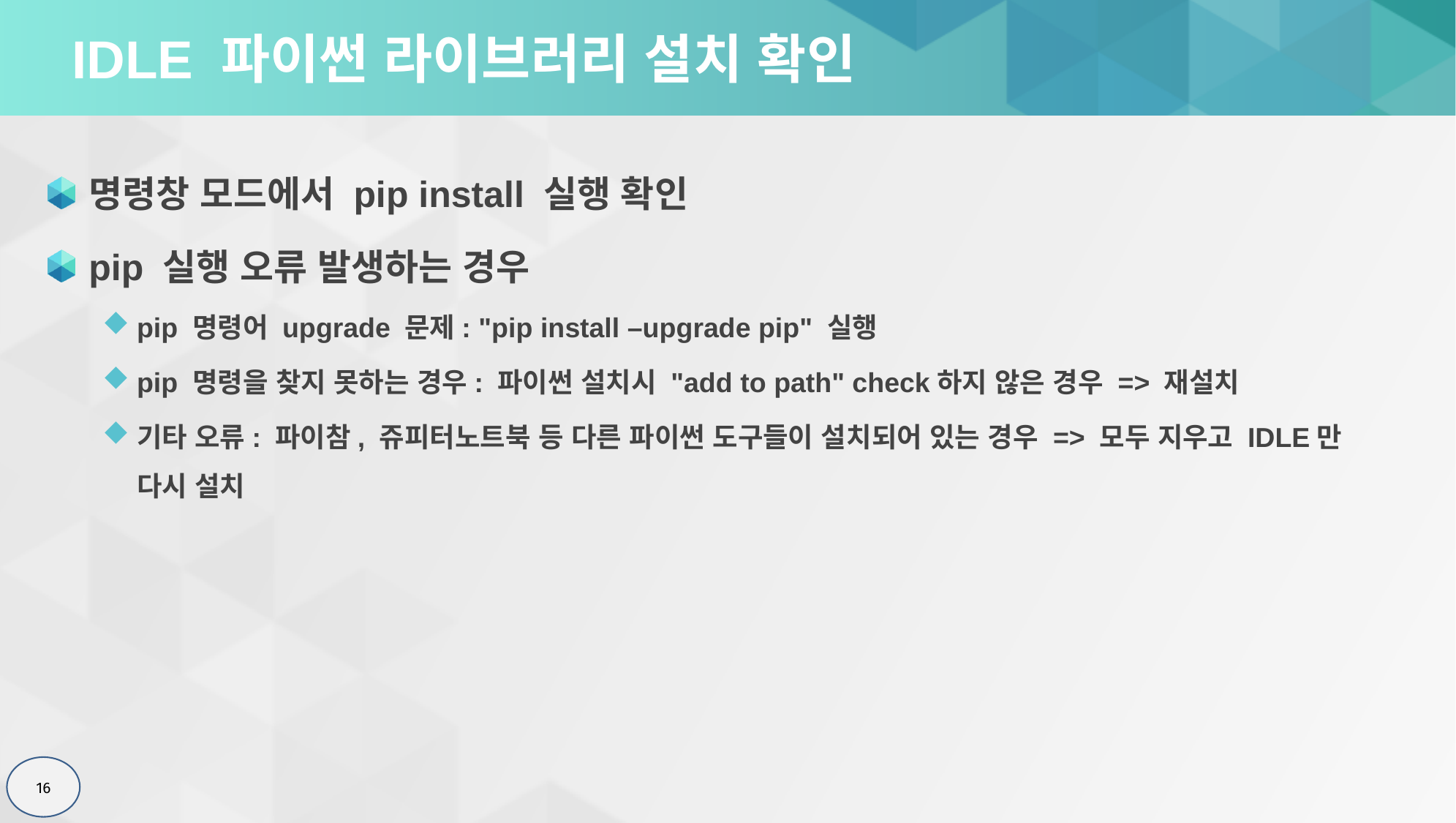

# IDLE 파이썬 라이브러리 설치 확인
명령창 모드에서 pip install 실행 확인
pip 실행 오류 발생하는 경우
pip 명령어 upgrade 문제: "pip install –upgrade pip" 실행
pip 명령을 찾지 못하는 경우: 파이썬 설치시 "add to path" check하지 않은 경우 => 재설치
기타 오류: 파이참, 쥬피터노트북 등 다른 파이썬 도구들이 설치되어 있는 경우 => 모두 지우고 IDLE만 다시 설치